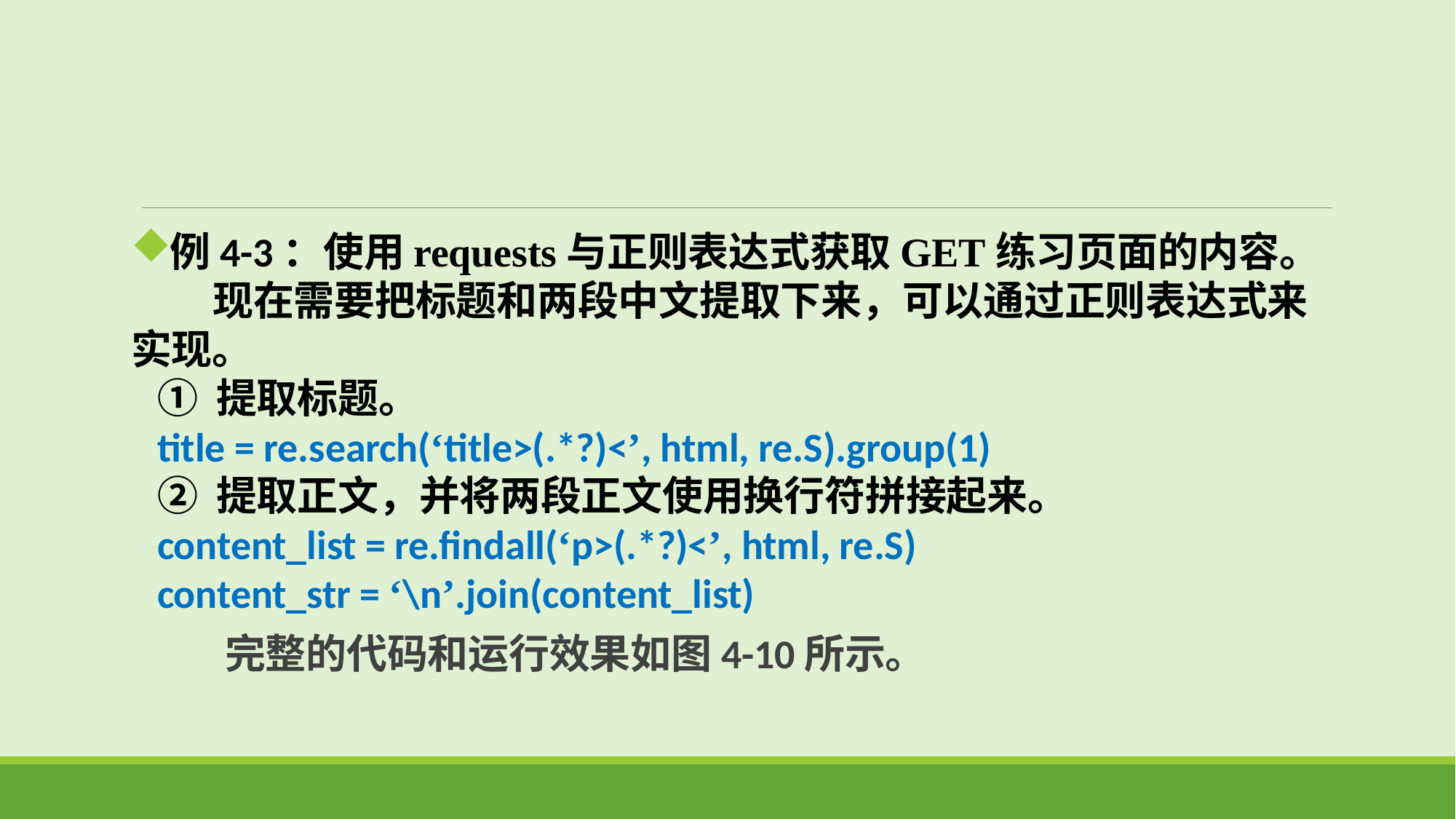

例4-3：使用requests与正则表达式获取GET练习页面的内容。
     现在需要把标题和两段中文提取下来，可以通过正则表达式来实现。
① 提取标题。
title = re.search(‘title>(.*?)<’, html, re.S).group(1)
② 提取正文，并将两段正文使用换行符拼接起来。
content_list = re.findall(‘p>(.*?)<’, html, re.S)
content_str = ‘\n’.join(content_list)
        完整的代码和运行效果如图4-10所示。